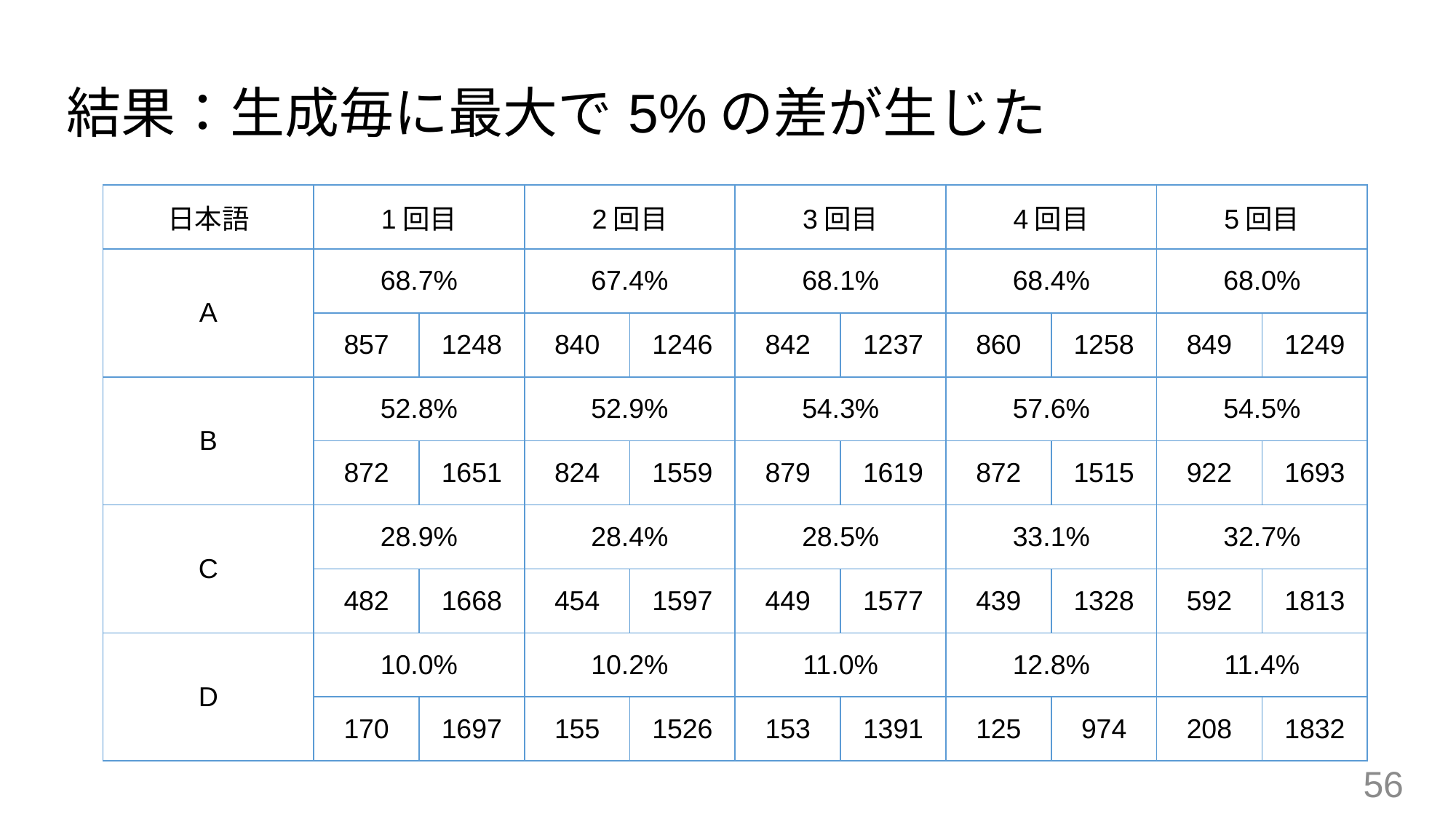

# 結果：生成毎に最大で5%の差が生じた
| 日本語 | 1回目 |  | 2回目 |  | 3回目 |  | 4回目 |  | 5回目 |  |
| --- | --- | --- | --- | --- | --- | --- | --- | --- | --- | --- |
| A | 68.7% |  | 67.4% |  | 68.1% |  | 68.4% |  | 68.0% |  |
|  | 857 | 1248 | 840 | 1246 | 842 | 1237 | 860 | 1258 | 849 | 1249 |
| B | 52.8% |  | 52.9% |  | 54.3% |  | 57.6% |  | 54.5% |  |
|  | 872 | 1651 | 824 | 1559 | 879 | 1619 | 872 | 1515 | 922 | 1693 |
| C | 28.9% |  | 28.4% |  | 28.5% |  | 33.1% |  | 32.7% |  |
|  | 482 | 1668 | 454 | 1597 | 449 | 1577 | 439 | 1328 | 592 | 1813 |
| D | 10.0% |  | 10.2% |  | 11.0% |  | 12.8% |  | 11.4% |  |
|  | 170 | 1697 | 155 | 1526 | 153 | 1391 | 125 | 974 | 208 | 1832 |
56